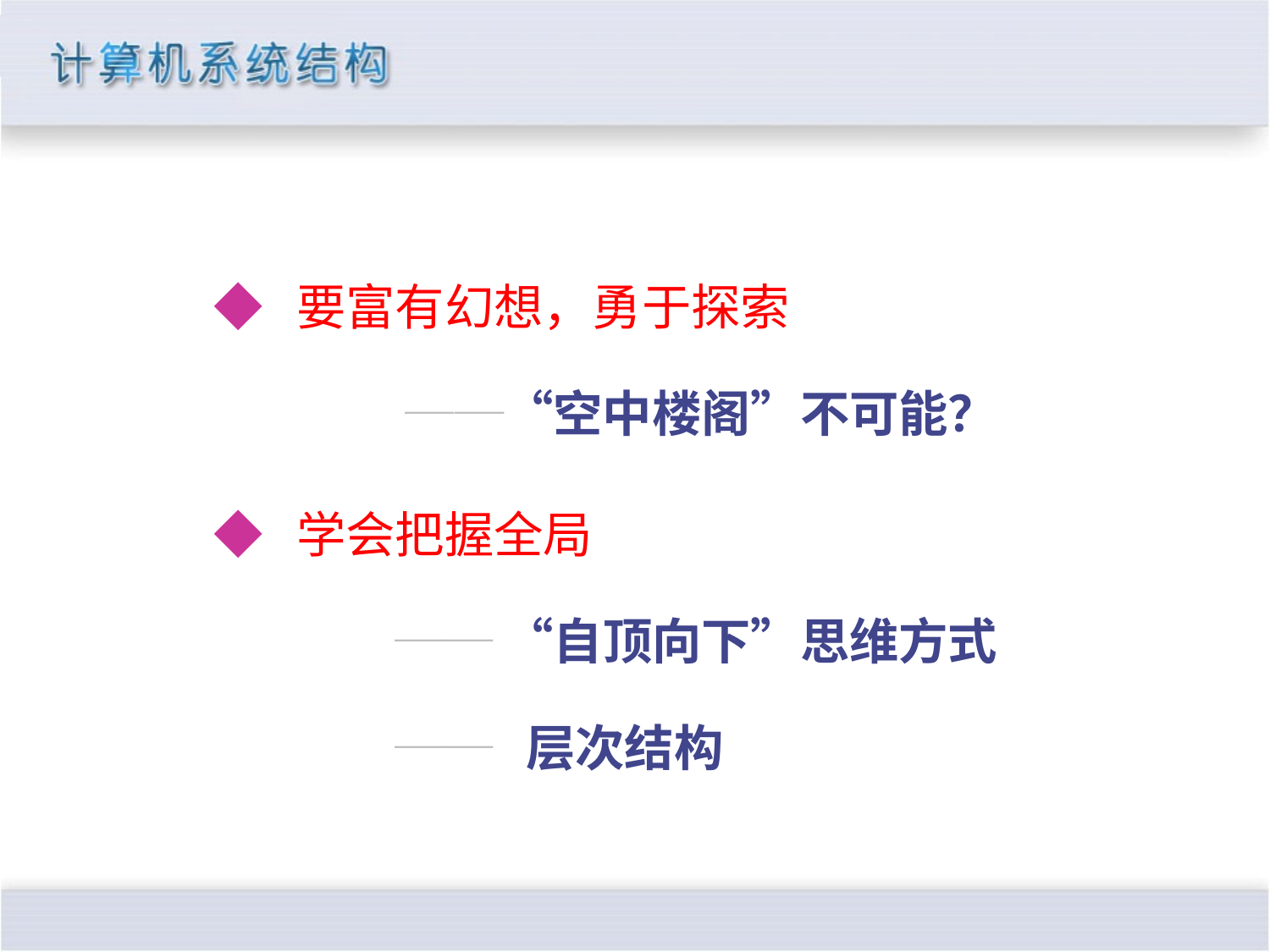

◆  要富有幻想，勇于探索
　   　　 ──“空中楼阁”不可能？
◆  学会把握全局
　   　　── “自顶向下”思维方式
　  　　 ──   层次结构